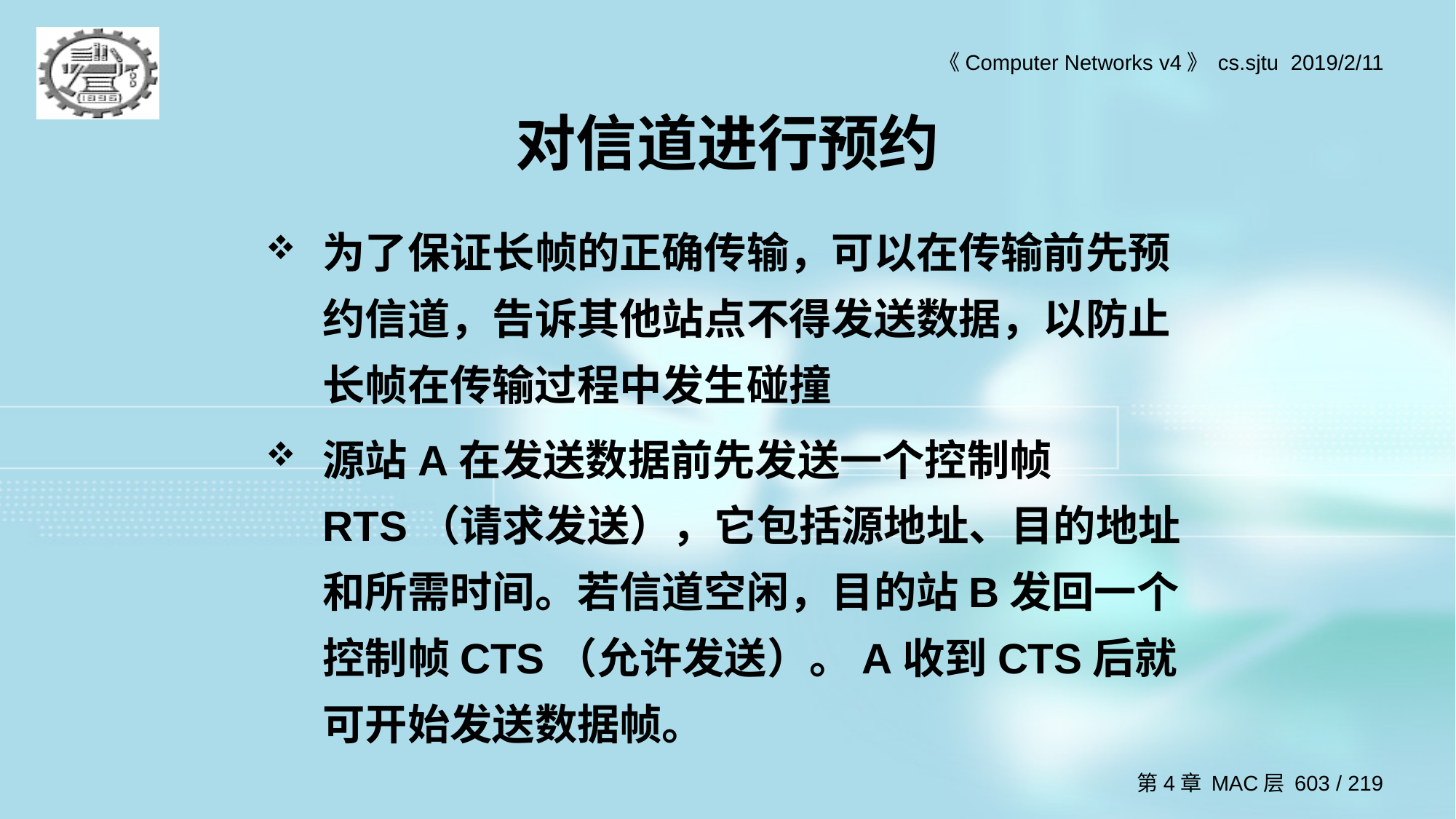

# 对信道进行预约
为了保证长帧的正确传输，可以在传输前先预约信道，告诉其他站点不得发送数据，以防止长帧在传输过程中发生碰撞
源站A在发送数据前先发送一个控制帧RTS（请求发送），它包括源地址、目的地址和所需时间。若信道空闲，目的站B发回一个控制帧CTS（允许发送）。A收到CTS后就可开始发送数据帧。